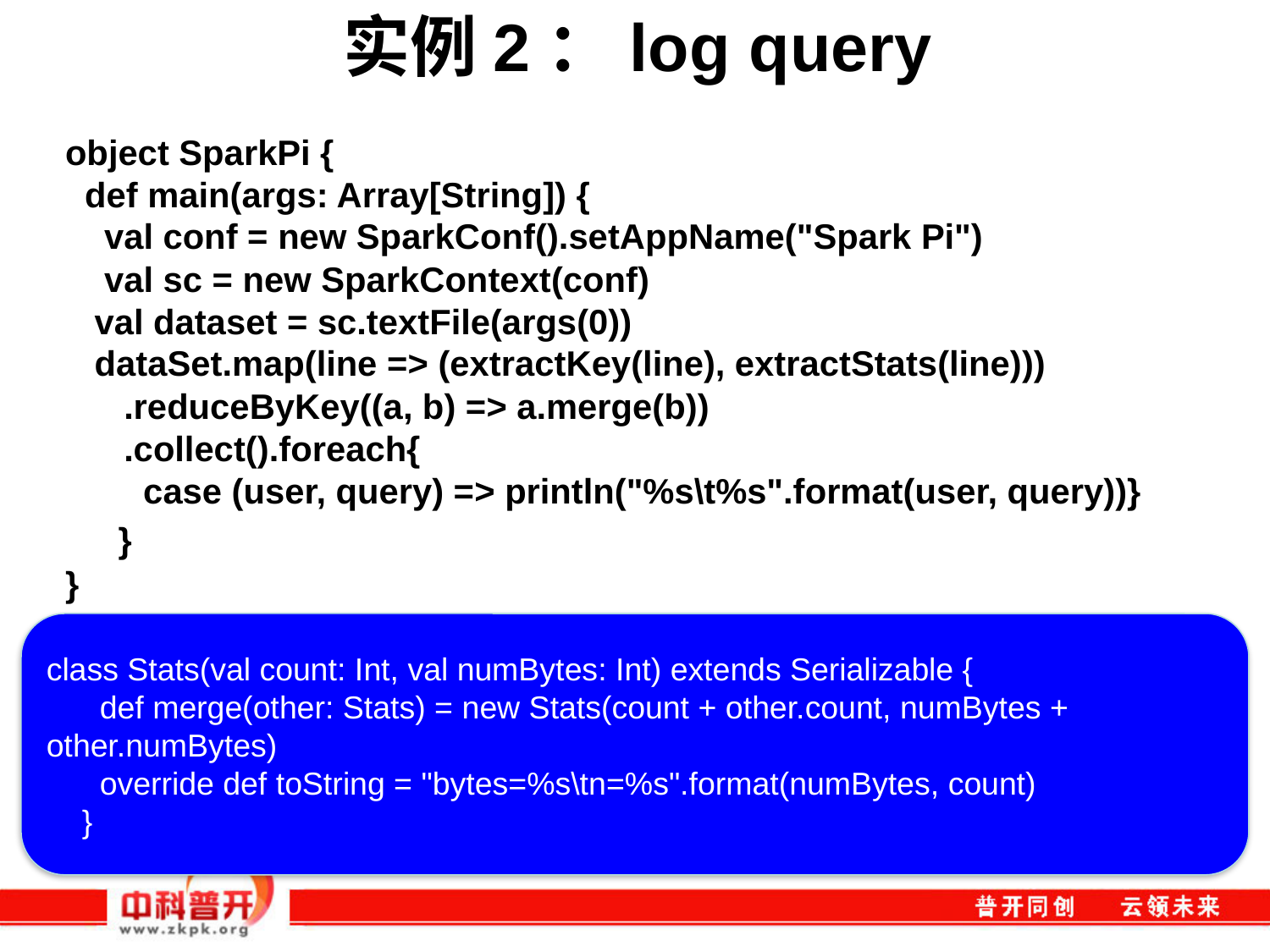

# 实例2：log query
object SparkPi {
  def main(args: Array[String]) {
    val conf = new SparkConf().setAppName("Spark Pi")
    val sc = new SparkContext(conf)
   val dataset = sc.textFile(args(0))
   dataSet.map(line => (extractKey(line), extractStats(line)))
      .reduceByKey((a, b) => a.merge(b))
      .collect().foreach{
        case (user, query) => println("%s\t%s".format(user, query))}
     }
}
class Stats(val count: Int, val numBytes: Int) extends Serializable {
      def merge(other: Stats) = new Stats(count + other.count, numBytes + other.numBytes)
      override def toString = "bytes=%s\tn=%s".format(numBytes, count)
    }